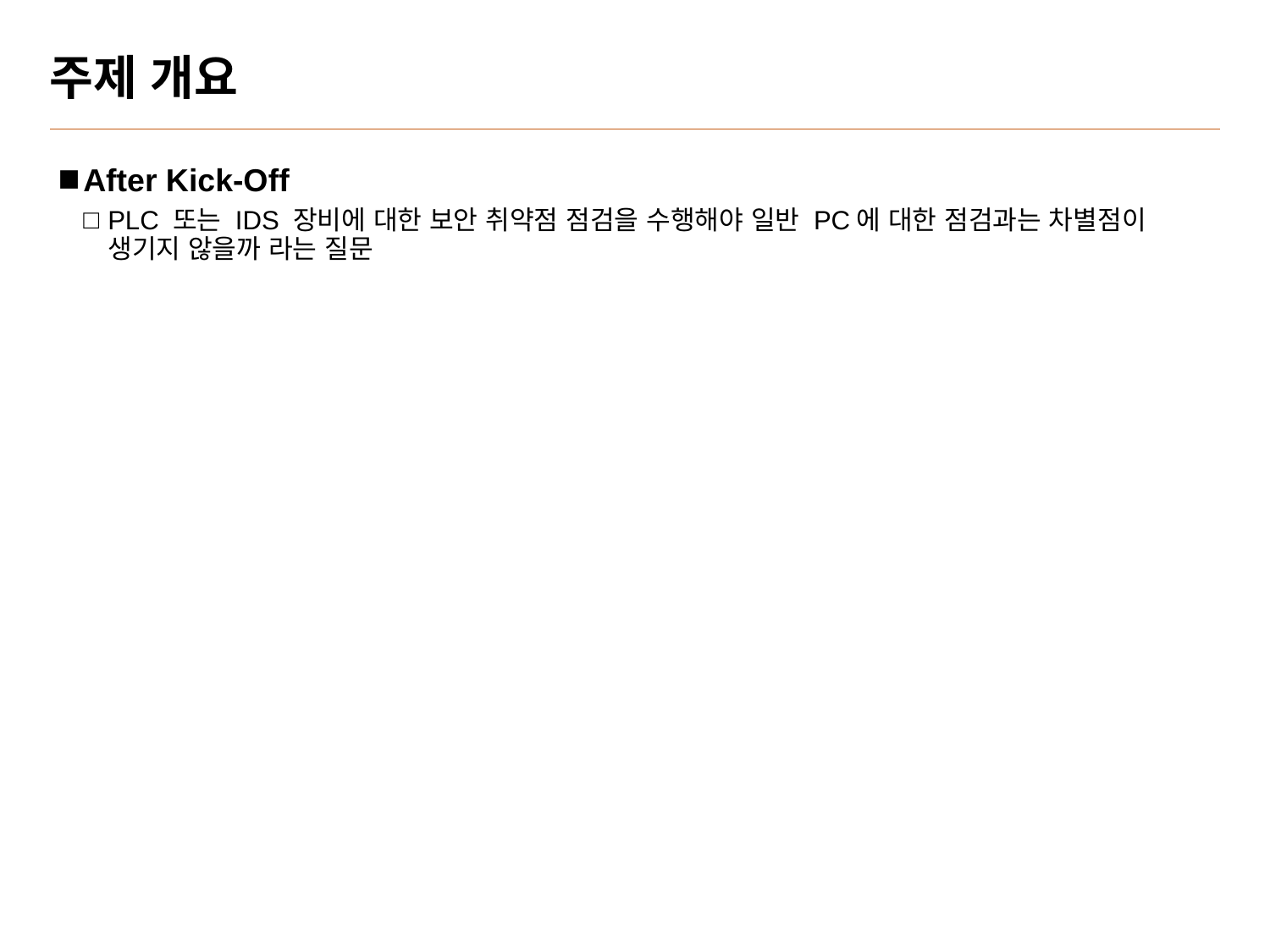

# 주제 개요
After Kick-Off
PLC 또는 IDS 장비에 대한 보안 취약점 점검을 수행해야 일반 PC에 대한 점검과는 차별점이 생기지 않을까 라는 질문